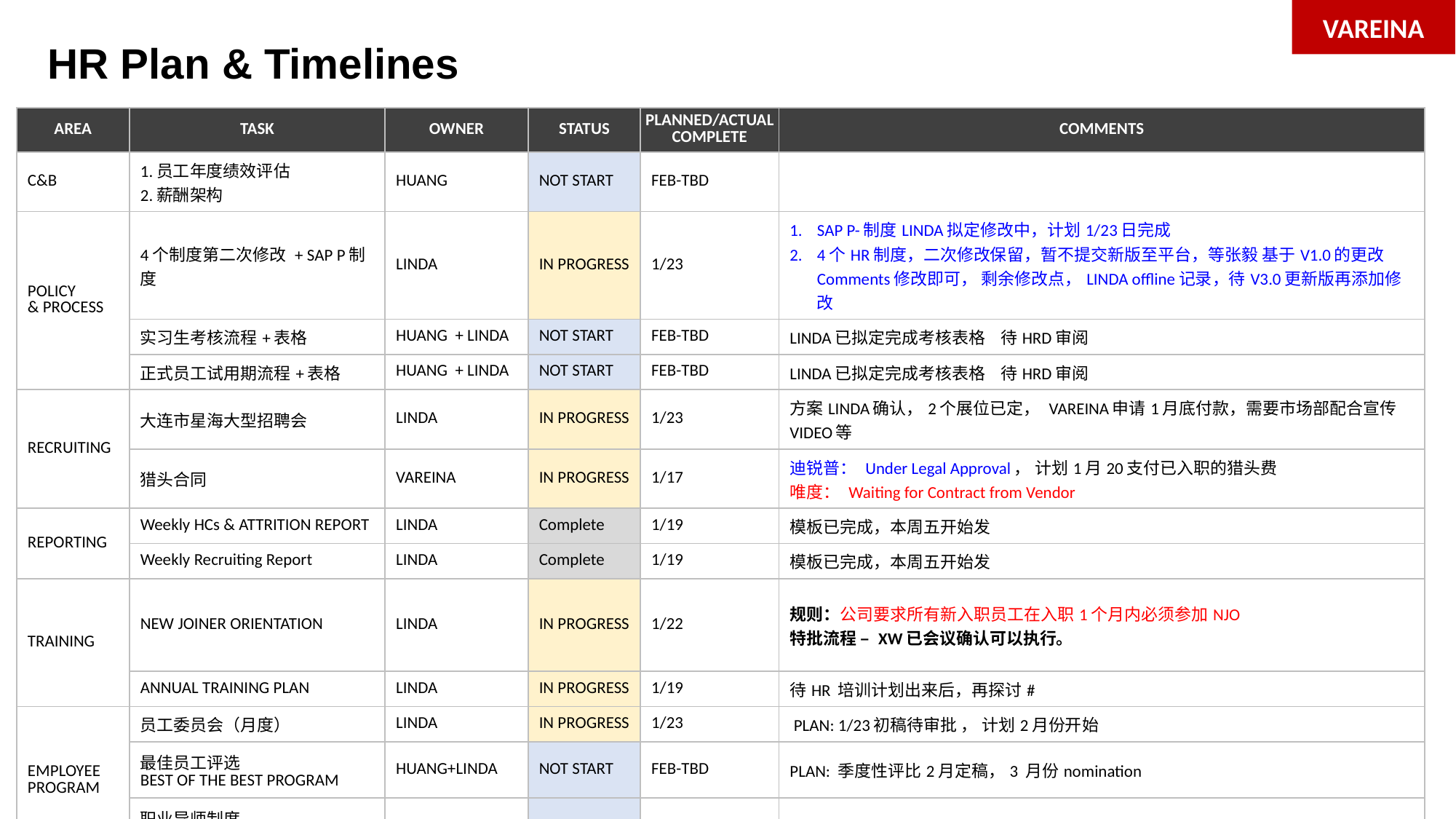

VAREINA
HR Plan & Timelines
| AREA | TASK | OWNER | STATUS | PLANNED/ACTUAL COMPLETE | COMMENTS |
| --- | --- | --- | --- | --- | --- |
| C&B | 1.员工年度绩效评估 2.薪酬架构 | HUANG | NOT START | FEB-TBD |  |
| POLICY & PROCESS | 4个制度第二次修改 + SAP P制度 | LINDA | IN PROGRESS | 1/23 | SAP P-制度LINDA拟定修改中，计划1/23日完成 4个HR制度，二次修改保留，暂不提交新版至平台，等张毅 基于V1.0的更改Comments修改即可， 剩余修改点，LINDA offline记录，待V3.0更新版再添加修改 |
|  | 实习生考核流程+表格 | HUANG + LINDA | NOT START | FEB-TBD | LINDA已拟定完成考核表格 待HRD审阅 |
|  | 正式员工试用期流程+表格 | HUANG + LINDA | NOT START | FEB-TBD | LINDA已拟定完成考核表格 待HRD审阅 |
| RECRUITING | 大连市星海大型招聘会 | LINDA | IN PROGRESS | 1/23 | 方案LINDA确认，2个展位已定， VAREINA申请1月底付款，需要市场部配合宣传VIDEO等 |
|  | 猎头合同 | VAREINA | IN PROGRESS | 1/17 | 迪锐普： Under Legal Approval， 计划1月20支付已入职的猎头费 唯度： Waiting for Contract from Vendor |
| REPORTING | Weekly HCs & ATTRITION REPORT | LINDA | Complete | 1/19 | 模板已完成，本周五开始发 |
|  | Weekly Recruiting Report | LINDA | Complete | 1/19 | 模板已完成，本周五开始发 |
| TRAINING | NEW JOINER ORIENTATION | LINDA | IN PROGRESS | 1/22 | 规则：公司要求所有新入职员工在入职1个月内必须参加NJO 特批流程 – XW已会议确认可以执行。 |
|  | ANNUAL TRAINING PLAN | LINDA | IN PROGRESS | 1/19 | 待HR 培训计划出来后，再探讨# |
| EMPLOYEE PROGRAM | 员工委员会（月度） | LINDA | IN PROGRESS | 1/23 | PLAN: 1/23初稿待审批 ， 计划2月份开始 |
|  | 最佳员工评选 BEST OF THE BEST PROGRAM | HUANG+LINDA | NOT START | FEB-TBD | PLAN: 季度性评比2月定稿，3 月份nomination |
|  | 职业导师制度 CAREER CONSULING | HUANG+LINDA | NOT START | FEB-TBD | PLAN: 计划2月份开始 |